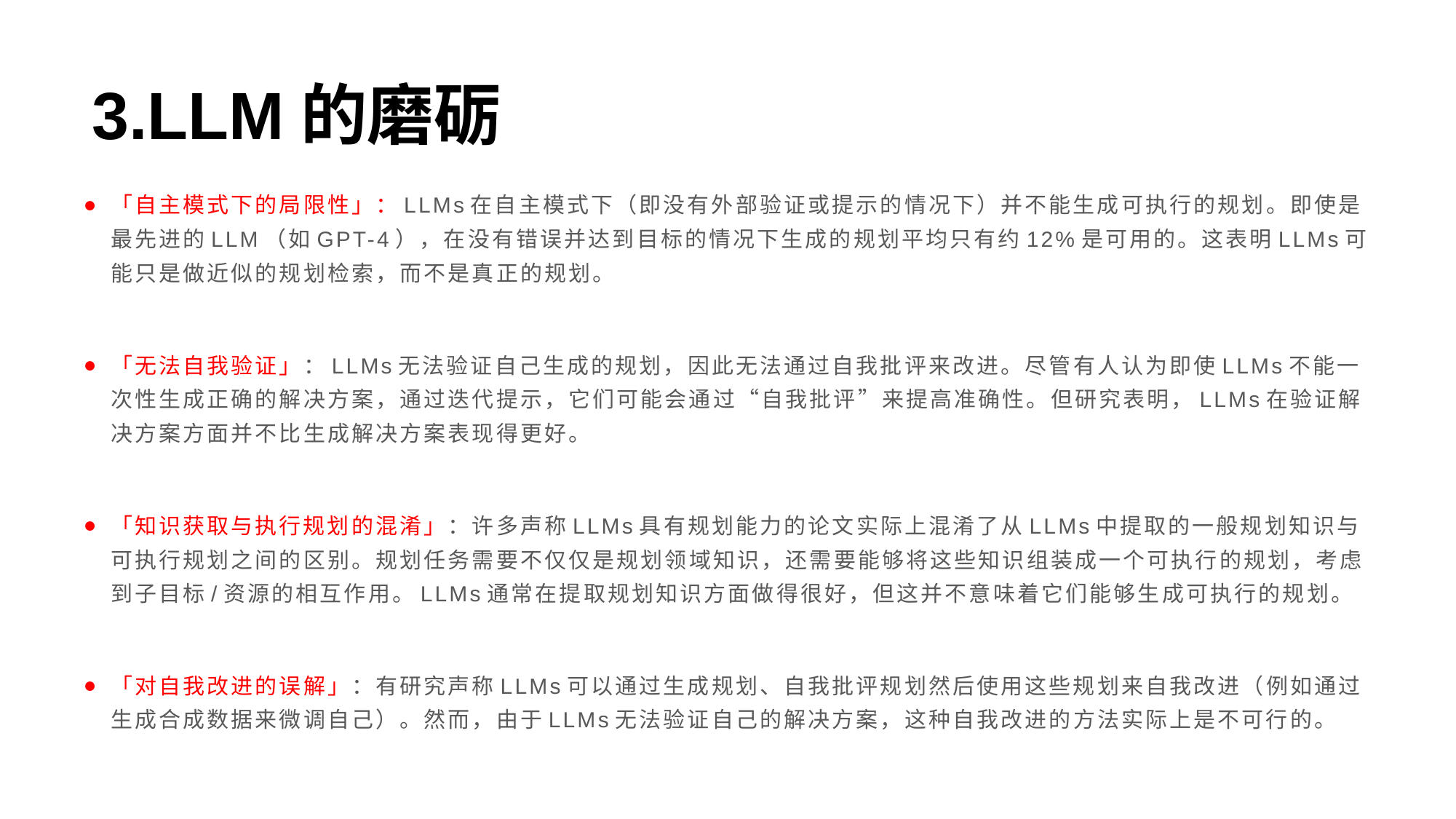

3.LLM的磨砺
「自主模式下的局限性」：LLMs在自主模式下（即没有外部验证或提示的情况下）并不能生成可执行的规划。即使是最先进的LLM（如GPT-4），在没有错误并达到目标的情况下生成的规划平均只有约12%是可用的。这表明LLMs可能只是做近似的规划检索，而不是真正的规划。

「无法自我验证」：LLMs无法验证自己生成的规划，因此无法通过自我批评来改进。尽管有人认为即使LLMs不能一次性生成正确的解决方案，通过迭代提示，它们可能会通过“自我批评”来提高准确性。但研究表明，LLMs在验证解决方案方面并不比生成解决方案表现得更好。

「知识获取与执行规划的混淆」：许多声称LLMs具有规划能力的论文实际上混淆了从LLMs中提取的一般规划知识与可执行规划之间的区别。规划任务需要不仅仅是规划领域知识，还需要能够将这些知识组装成一个可执行的规划，考虑到子目标/资源的相互作用。LLMs通常在提取规划知识方面做得很好，但这并不意味着它们能够生成可执行的规划。

「对自我改进的误解」：有研究声称LLMs可以通过生成规划、自我批评规划然后使用这些规划来自我改进（例如通过生成合成数据来微调自己）。然而，由于LLMs无法验证自己的解决方案，这种自我改进的方法实际上是不可行的。